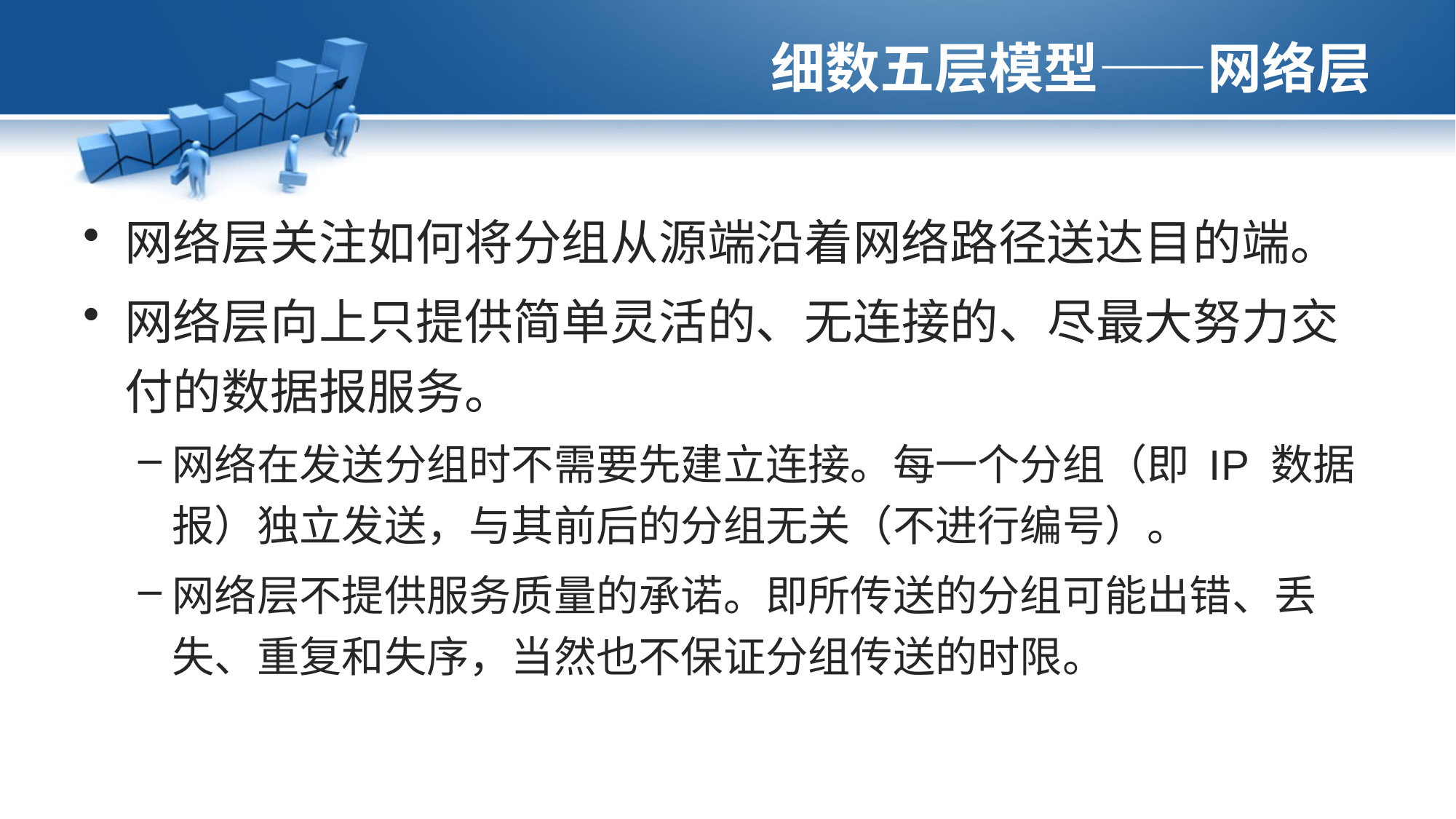

# 细数五层模型——网络层
网络层关注如何将分组从源端沿着网络路径送达目的端。
网络层向上只提供简单灵活的、无连接的、尽最大努力交付的数据报服务。
网络在发送分组时不需要先建立连接。每一个分组（即 IP 数据报）独立发送，与其前后的分组无关（不进行编号）。
网络层不提供服务质量的承诺。即所传送的分组可能出错、丢失、重复和失序，当然也不保证分组传送的时限。